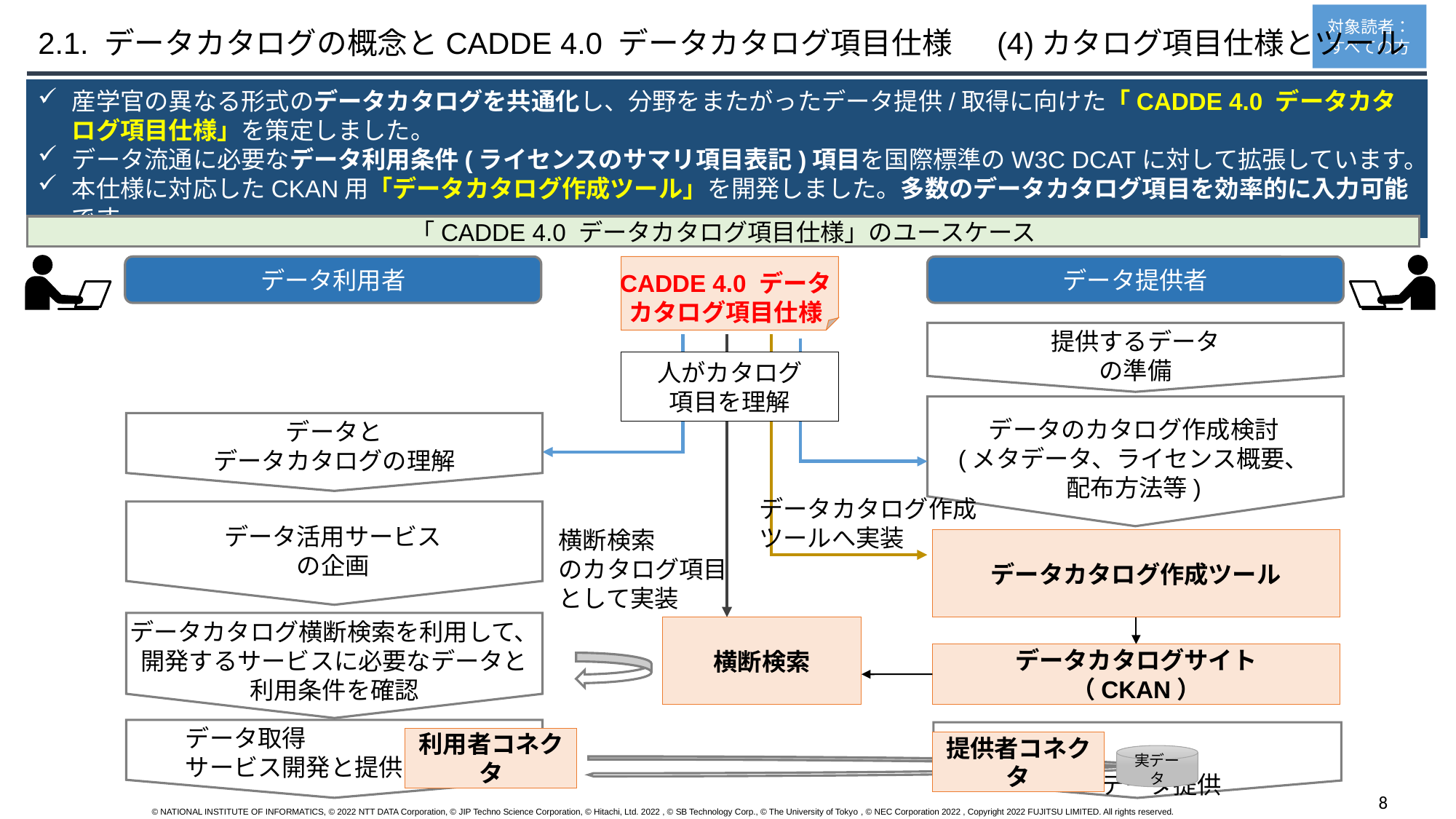

対象読者：
すべての方
2.1. データカタログの概念とCADDE 4.0 データカタログ項目仕様 　(4)カタログ項目仕様とツール
産学官の異なる形式のデータカタログを共通化し、分野をまたがったデータ提供/取得に向けた「CADDE 4.0 データカタログ項目仕様」を策定しました。
データ流通に必要なデータ利用条件(ライセンスのサマリ項目表記)項目を国際標準のW3C DCATに対して拡張しています。
本仕様に対応したCKAN用「データカタログ作成ツール」を開発しました。多数のデータカタログ項目を効率的に入力可能です。
「CADDE 4.0 データカタログ項目仕様」のユースケース

データ利用者
データ提供者

CADDE 4.0 データ
カタログ項目仕様

提供するデータ
の準備
人がカタログ
項目を理解

データのカタログ作成検討
(メタデータ、ライセンス概要、
配布方法等)

データと
データカタログの理解
データカタログ作成
ツールへ実装

データ活用サービス
の企画
横断検索
のカタログ項目
として実装
データカタログ作成ツール
カタログ作成

データカタログ横断検索を利用して、
開発するサービスに必要なデータと
利用条件を確認
横断検索
データカタログサイト
（CKAN）

　　データ取得
　　サービス開発と提供

　　　　　　　　　　　　　　　　　データ提供
利用者コネクタ
提供者コネクタ
実データ